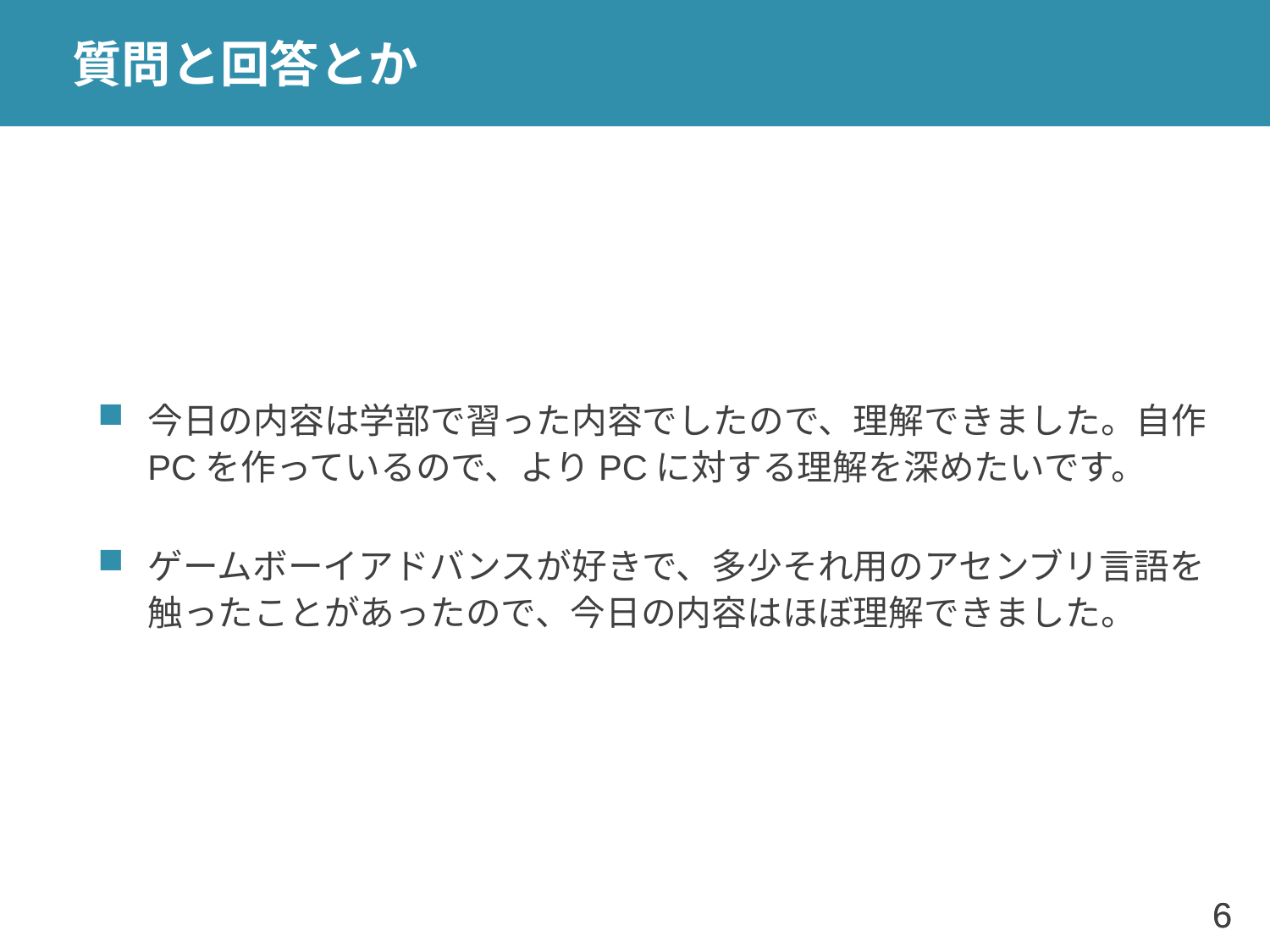

# 質問と回答とか
今日の内容は学部で習った内容でしたので、理解できました。自作PCを作っているので、よりPCに対する理解を深めたいです。
ゲームボーイアドバンスが好きで、多少それ用のアセンブリ言語を触ったことがあったので、今日の内容はほぼ理解できました。